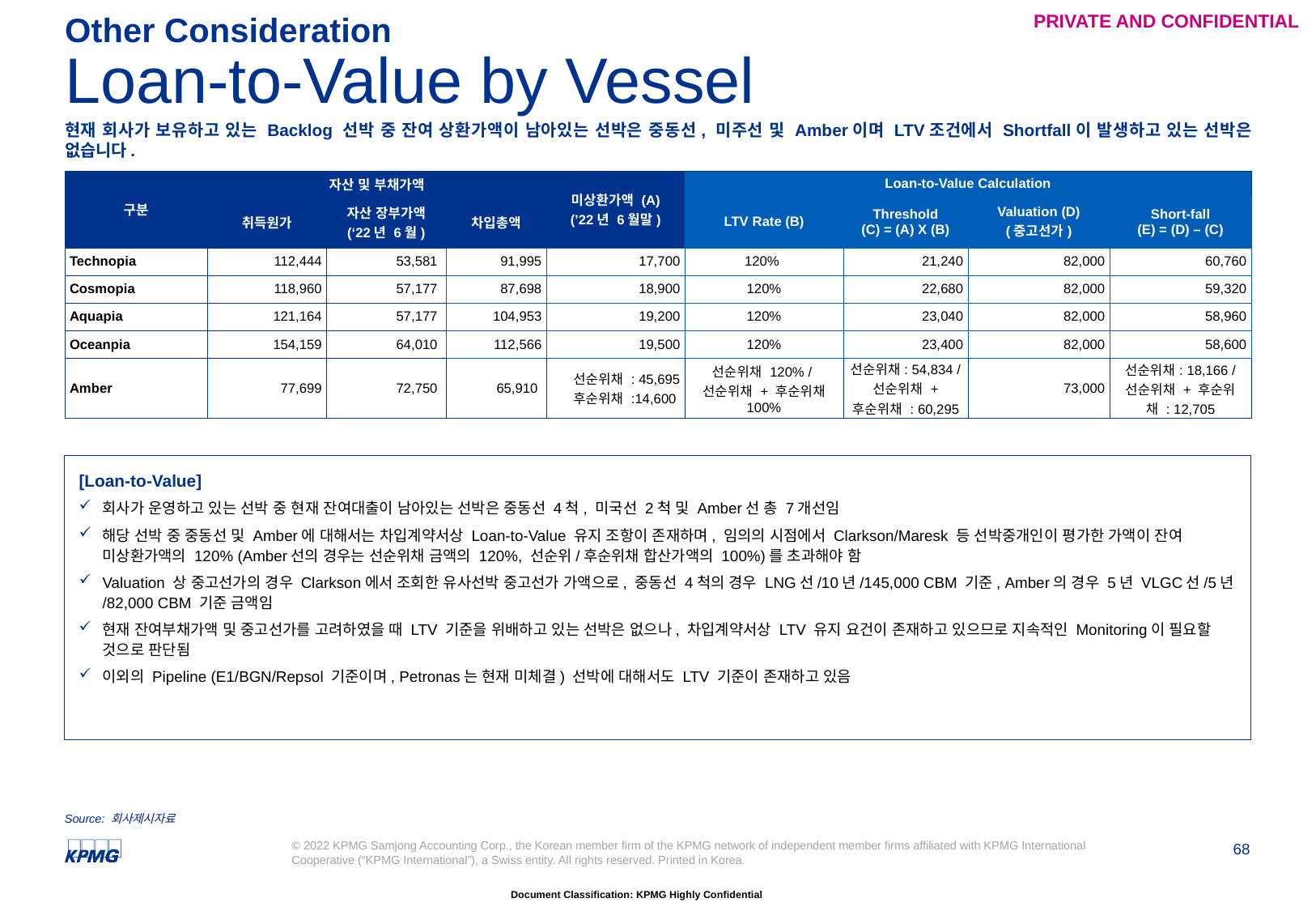

Other Consideration
# Loan-to-Value by Vessel
현재 회사가 보유하고 있는 Backlog 선박 중 잔여 상환가액이 남아있는 선박은 중동선, 미주선 및 Amber이며 LTV조건에서 Shortfall이 발생하고 있는 선박은 없습니다.
| 구분 | 자산 및 부채가액 |  |  | 미상환가액 (A) (’22년 6월말) | Loan-to-Value Calculation |  |  |  |
| --- | --- | --- | --- | --- | --- | --- | --- | --- |
| 구분 | 취득원가 | 자산 장부가액 (‘22년 6월) | 차입총액 | 미상환가액 (A) (’22년 6월말) | LTV Rate (B) | Threshold (C) = (A) X (B) | Valuation (D) (중고선가) | Short-fall (E) = (D) – (C) |
| Technopia | 112,444 | 53,581 | 91,995 | 17,700 | 120% | 21,240 | 82,000 | 60,760 |
| Cosmopia | 118,960 | 57,177 | 87,698 | 18,900 | 120% | 22,680 | 82,000 | 59,320 |
| Aquapia | 121,164 | 57,177 | 104,953 | 19,200 | 120% | 23,040 | 82,000 | 58,960 |
| Oceanpia | 154,159 | 64,010 | 112,566 | 19,500 | 120% | 23,400 | 82,000 | 58,600 |
| Amber | 77,699 | 72,750 | 65,910 | 선순위채 : 45,695 후순위채 :14,600 | 선순위채 120% / 선순위채 + 후순위채 100% | 선순위채: 54,834 / 선순위채 + 후순위채 : 60,295 | 73,000 | 선순위채: 18,166 / 선순위채 + 후순위채 : 12,705 |
[Loan-to-Value]
회사가 운영하고 있는 선박 중 현재 잔여대출이 남아있는 선박은 중동선 4척, 미국선 2척 및 Amber선 총 7개선임
해당 선박 중 중동선 및 Amber에 대해서는 차입계약서상 Loan-to-Value 유지 조항이 존재하며, 임의의 시점에서 Clarkson/Maresk 등 선박중개인이 평가한 가액이 잔여 미상환가액의 120% (Amber선의 경우는 선순위채 금액의 120%, 선순위/후순위채 합산가액의 100%)를 초과해야 함
Valuation 상 중고선가의 경우 Clarkson에서 조회한 유사선박 중고선가 가액으로, 중동선 4척의 경우 LNG선/10년/145,000 CBM 기준, Amber의 경우 5년 VLGC선/5년/82,000 CBM 기준 금액임
현재 잔여부채가액 및 중고선가를 고려하였을 때 LTV 기준을 위배하고 있는 선박은 없으나, 차입계약서상 LTV 유지 요건이 존재하고 있으므로 지속적인 Monitoring이 필요할 것으로 판단됨
이외의 Pipeline (E1/BGN/Repsol 기준이며, Petronas는 현재 미체결) 선박에 대해서도 LTV 기준이 존재하고 있음
Source: 회사제시자료